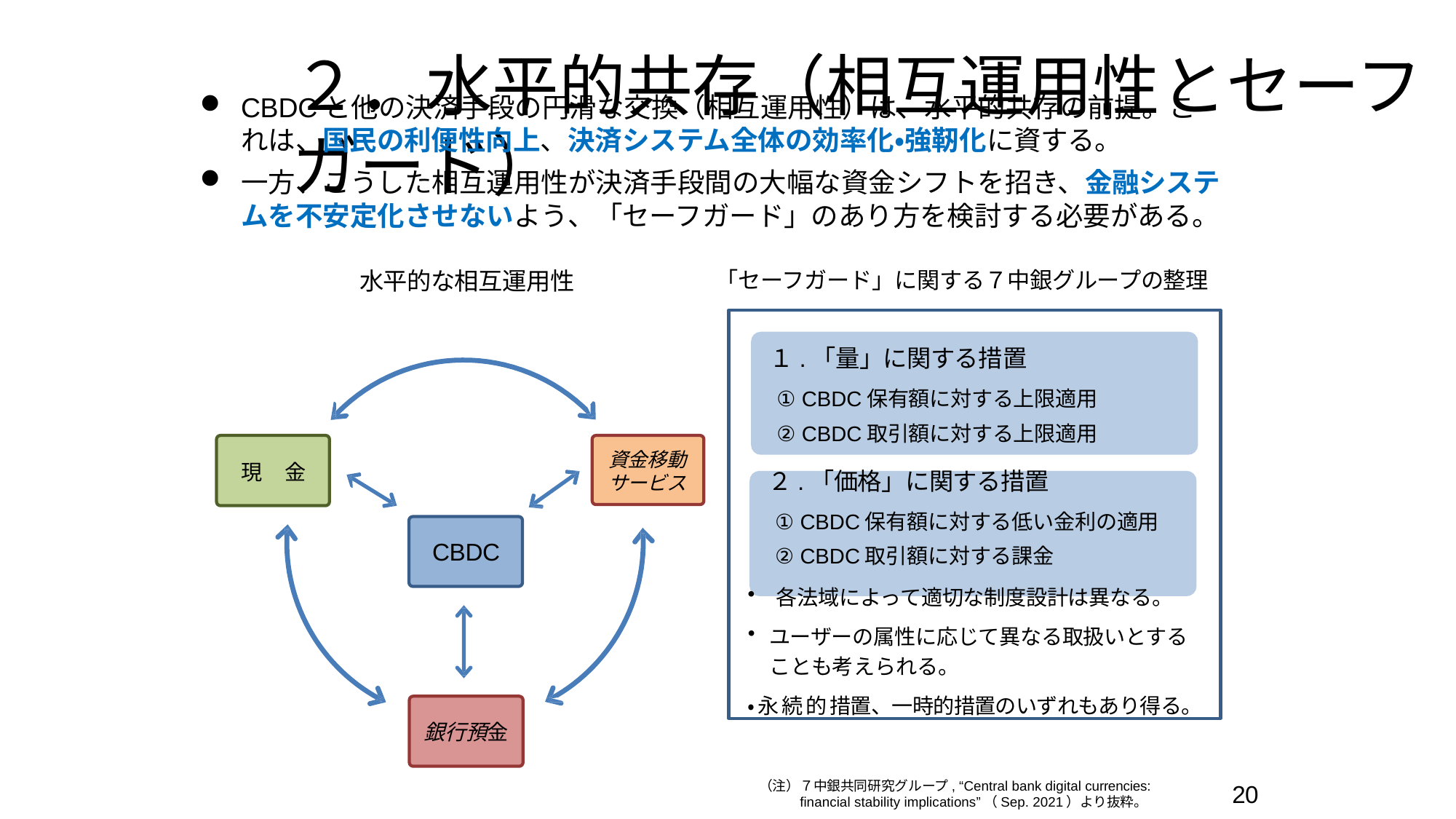

# ２．水平的共存（相互運用性とセーフガード）
CBDCと他の決済手段の円滑な交換（相互運用性）は、水平的共存の前提。これは、国民の利便性向上、決済システム全体の効率化・強靭化に資する。
一方、こうした相互運用性が決済手段間の大幅な資金シフトを招き、金融システムを不安定化させないよう、「セーフガード」のあり方を検討する必要がある。
「セーフガード」に関する７中銀グループの整理
水平的な相互運用性

１.「量」に関する措置
① CBDC保有額に対する上限適用
② CBDC取引額に対する上限適用

２.「価格」に関する措置
① CBDC保有額に対する低い金利の適用
② CBDC取引額に対する課金

各法域によって適切な制度設計は異なる。
ユーザーの属性に応じて異なる取扱いとすることも考えられる。
・永続的措置、一時的措置のいずれもあり得る。

資金移動サービス
現	金

CBDC

銀行預金
（注）７中銀共同研究グループ, “Central bank digital currencies: financial stability implications”（Sep. 2021）より抜粋。
20